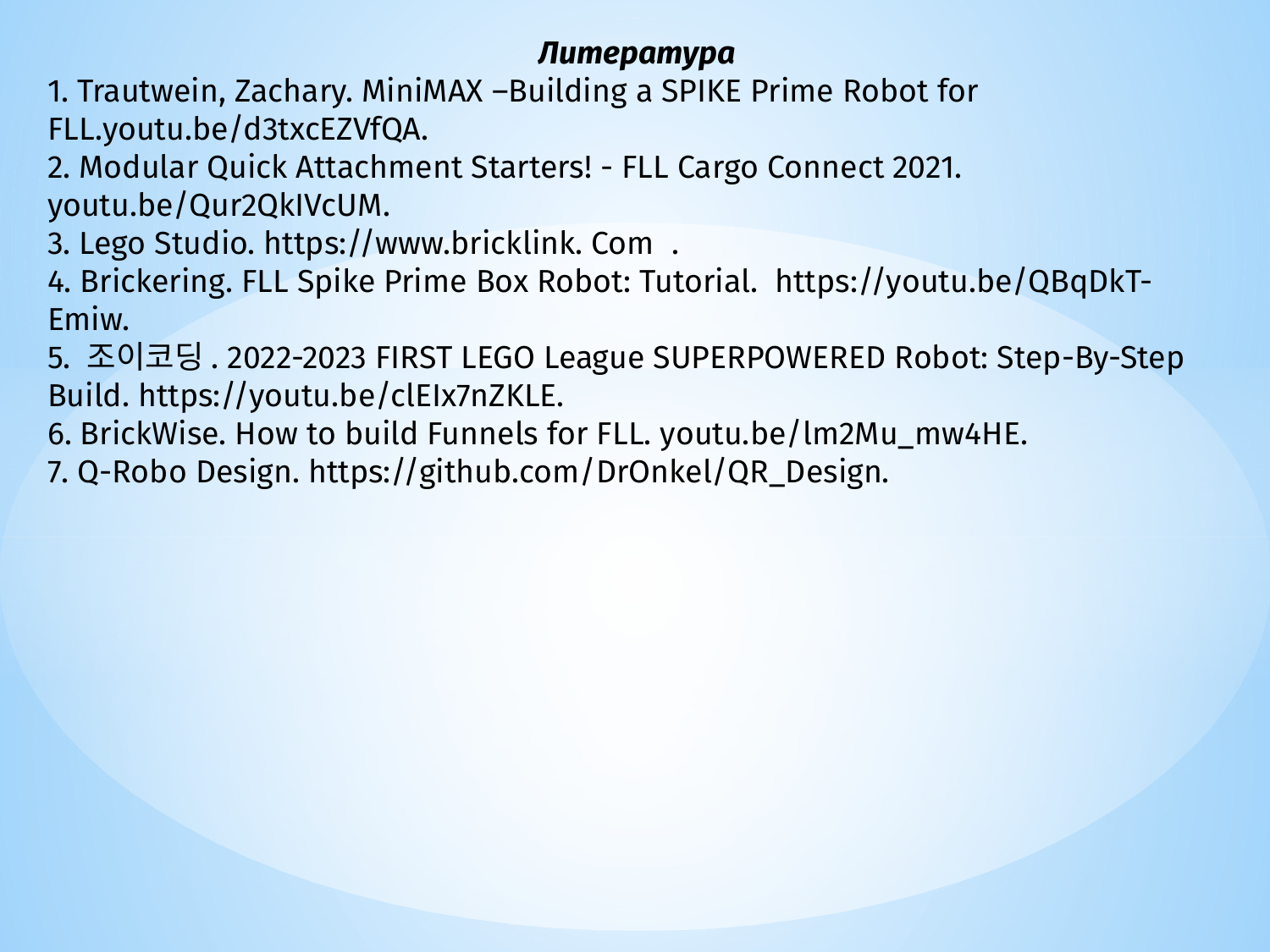

Литература
1. Trautwein, Zachary. MiniMAX –Building a SPIKE Prime Robot for FLL.youtu.be/d3txcEZVfQA.
2. Modular Quick Attachment Starters! - FLL Cargo Connect 2021.  youtu.be/Qur2QkIVcUM.
3. Lego Studio. https://www.bricklink. Com  .
4. Brickering. FLL Spike Prime Box Robot: Tutorial.  https://youtu.be/QBqDkT-Emiw.
5. 조이코딩. 2022-2023 FIRST LEGO League SUPERPOWERED Robot: Step-By-Step Build. https://youtu.be/clEIx7nZKLE.
6. BrickWise. How to build Funnels for FLL. youtu.be/lm2Mu_mw4HE.
7. Q-Robo Design. https://github.com/DrOnkel/QR_Design.